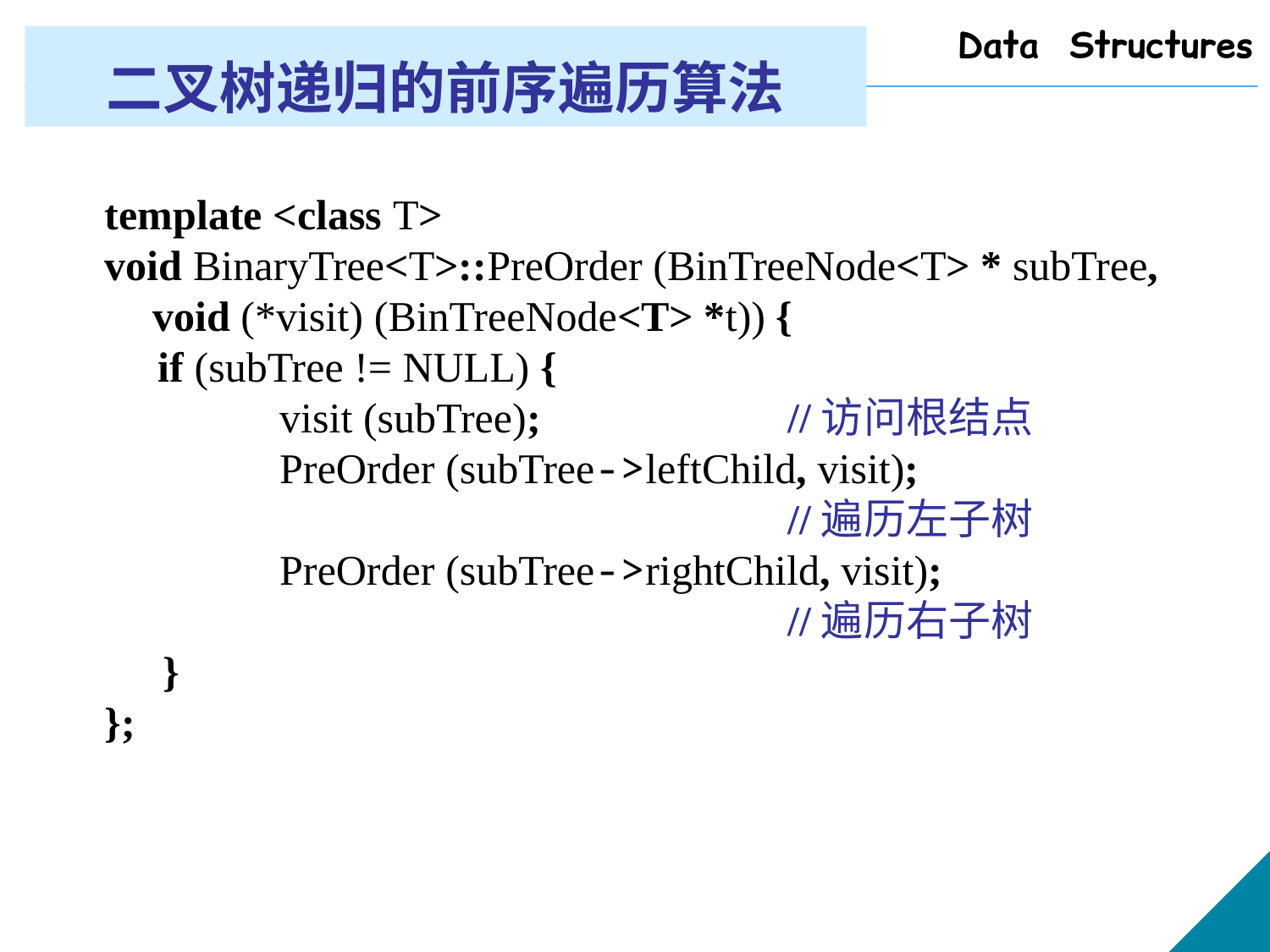

# 二叉树递归的前序遍历算法
template <class T>
void BinaryTree<T>::PreOrder (BinTreeNode<T> * subTree, void (*visit) (BinTreeNode<T> *t)) {
     if (subTree != NULL) {
		visit (subTree);		//访问根结点
		PreOrder (subTree->leftChild, visit);
 		 				//遍历左子树
		PreOrder (subTree->rightChild, visit);
  						//遍历右子树
	 }
};